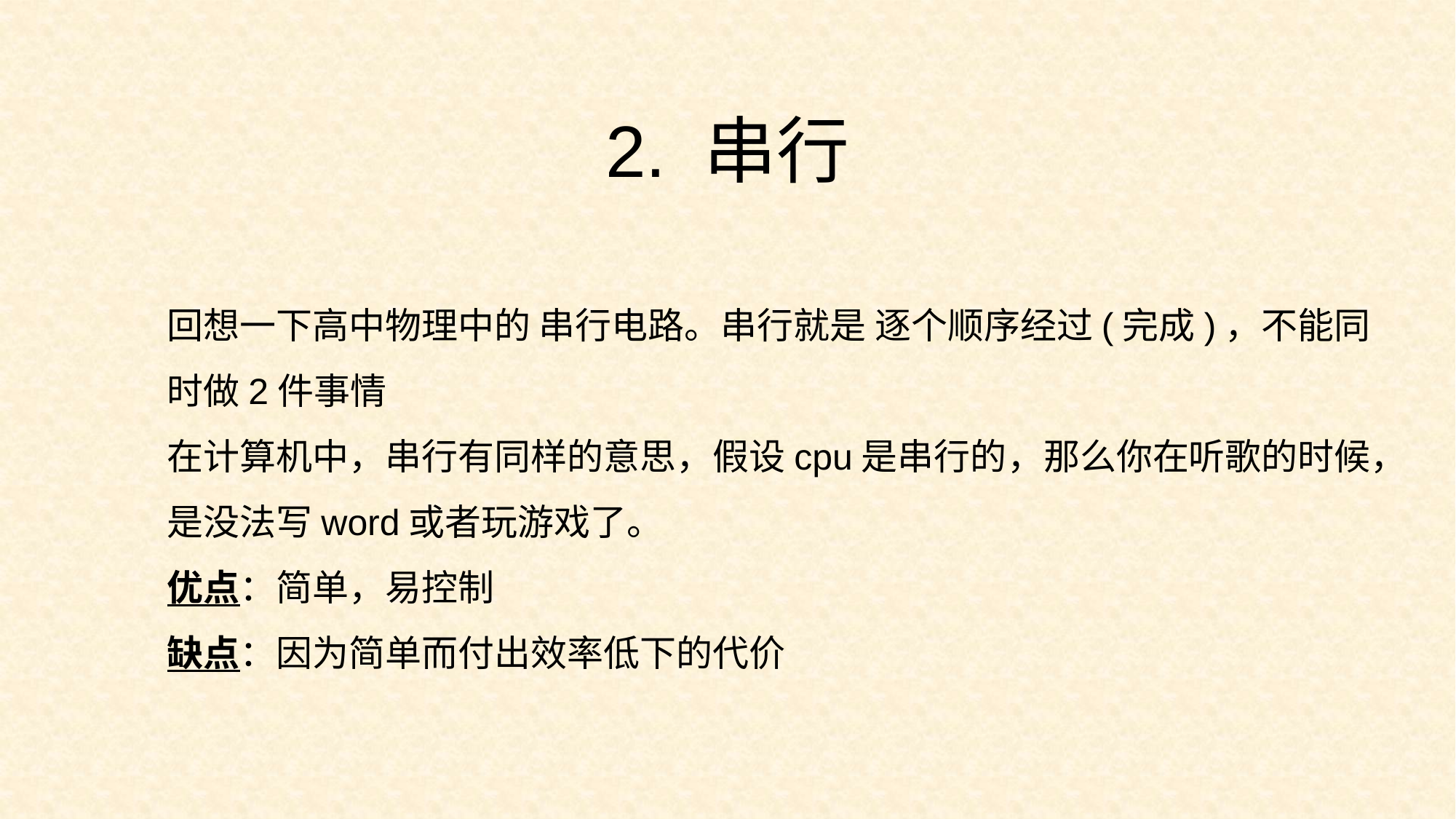

2. 串行
回想一下高中物理中的 串行电路。串行就是 逐个顺序经过(完成)，不能同时做2件事情
在计算机中，串行有同样的意思，假设cpu是串行的，那么你在听歌的时候，是没法写word或者玩游戏了。
优点：简单，易控制
缺点：因为简单而付出效率低下的代价